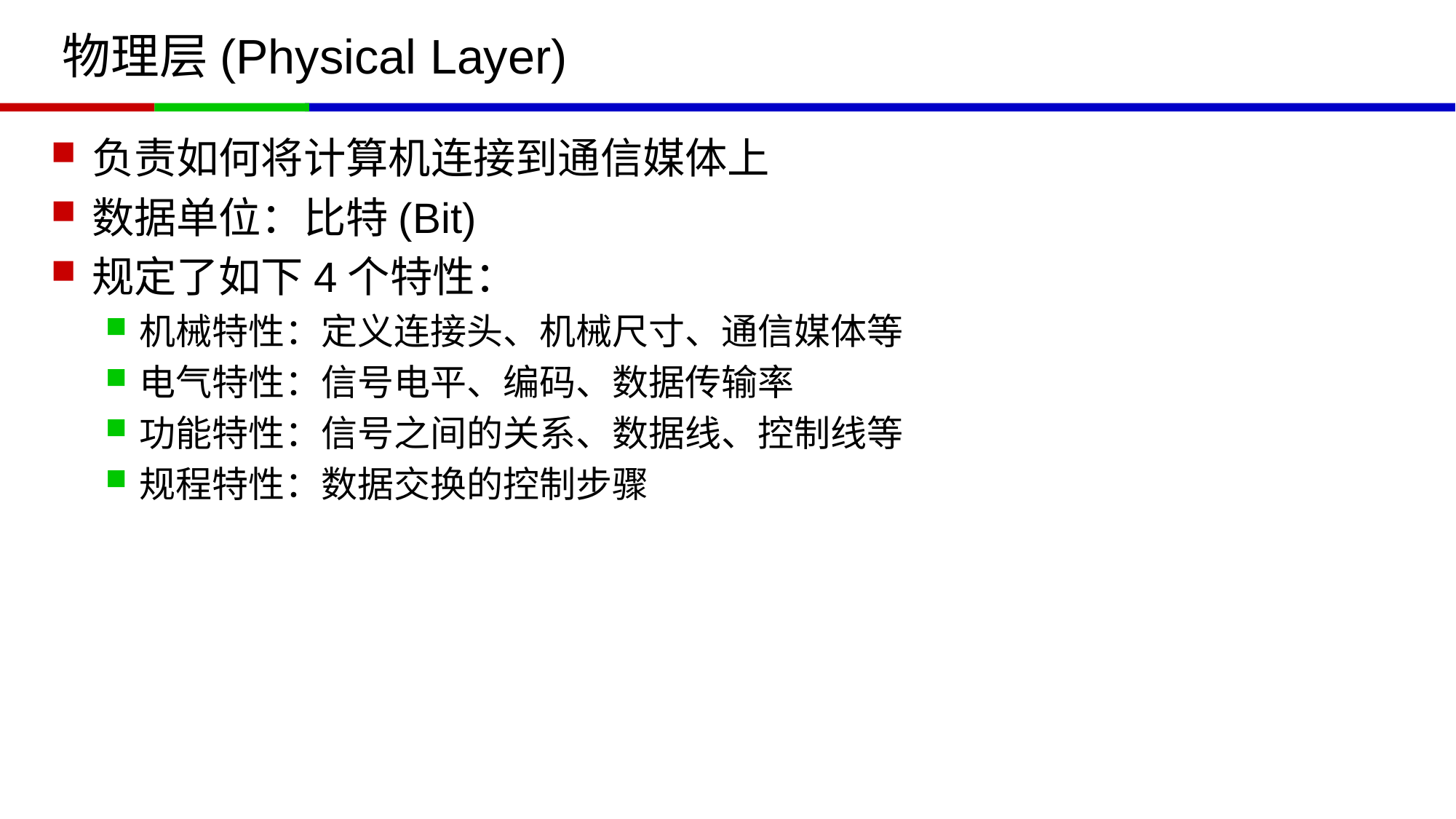

# 物理层(Physical Layer)
负责如何将计算机连接到通信媒体上
数据单位：比特(Bit)
规定了如下4个特性：
机械特性：定义连接头、机械尺寸、通信媒体等
电气特性：信号电平、编码、数据传输率
功能特性：信号之间的关系、数据线、控制线等
规程特性：数据交换的控制步骤

33